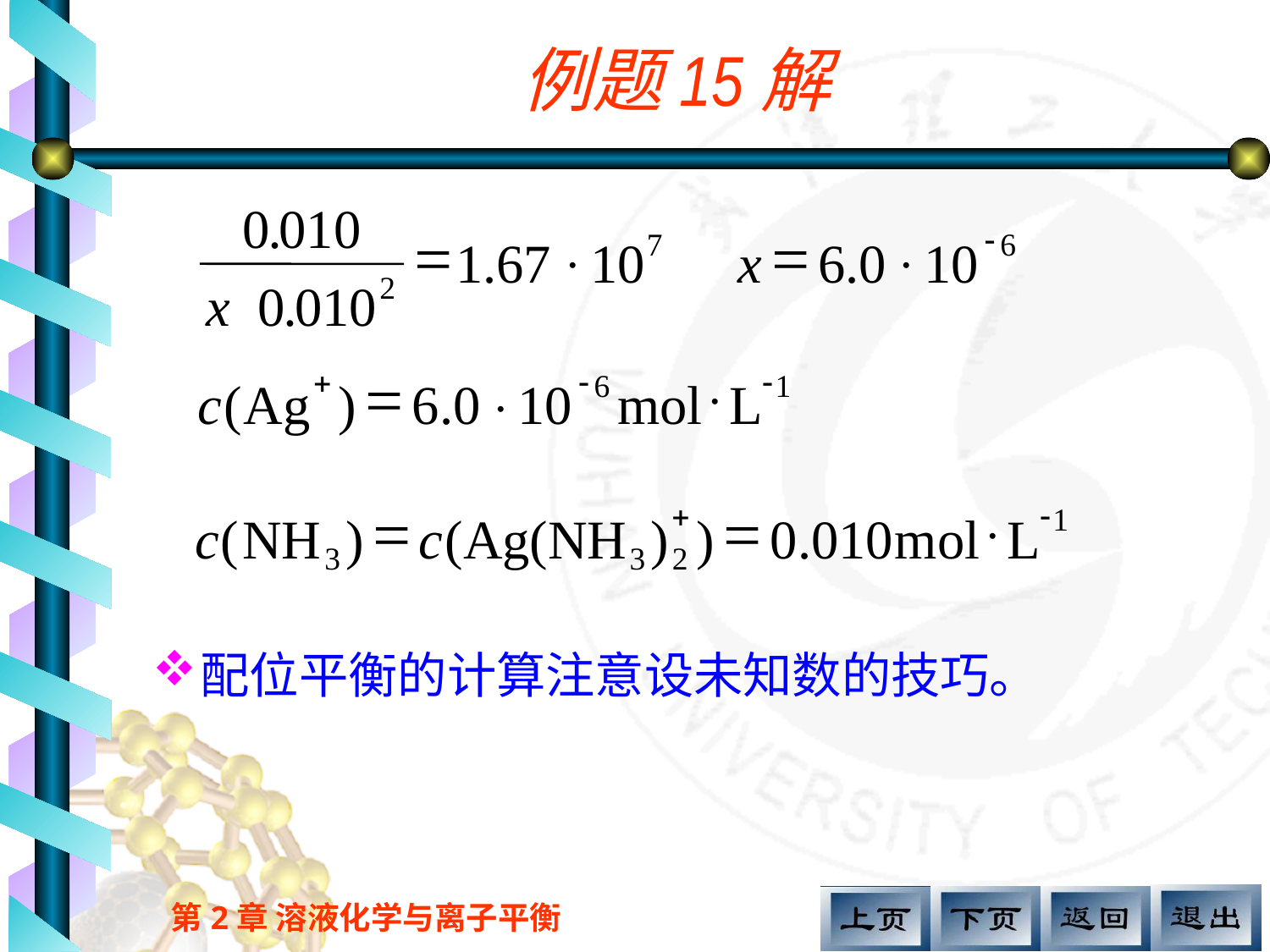

例题15解
0
.
010
−
=
=
7
6
⋅
⋅
1.67
10

x
6
.
0
10

2
x
0
.
010
+
−
−
=
⋅
6
1
c
(
Ag
)
6
.
0
10
mol
L
⋅
+
−
=
=
⋅
1
c
(
NH
)
c
(Ag(NH
)
)
0
.
010
mol
L
3
3
2
配位平衡的计算注意设未知数的技巧。